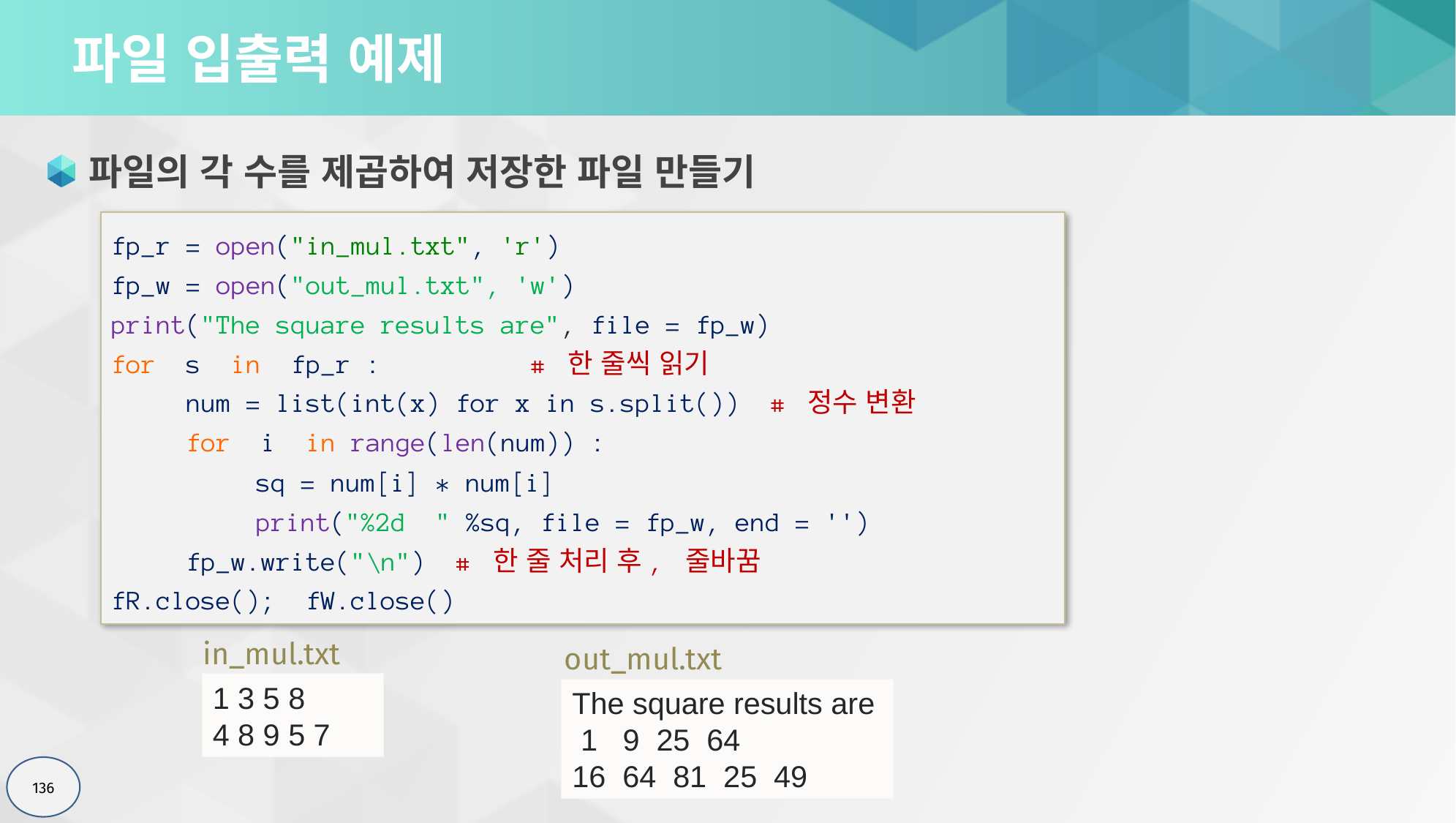

# 파일 입출력 예제
파일의 각 수를 제곱하여 저장한 파일 만들기
fp_r = open("in_mul.txt", 'r')
fp_w = open("out_mul.txt", 'w')
print("The square results are", file = fp_w)
for  s  in  fp_r :          # 한 줄씩 읽기
     num = list(int(x) for x in s.split())  # 정수 변환
     for  i  in range(len(num)) :
      sq = num[i] * num[i]
      print("%2d  " %sq, file = fp_w, end = '')
     fp_w.write("\n")  # 한 줄 처리 후, 줄바꿈
fR.close();  fW.close()
in_mul.txt
1 3 5 8
4 8 9 5 7
out_mul.txt
The square results are
 1   9  25  64
16  64  81  25  49